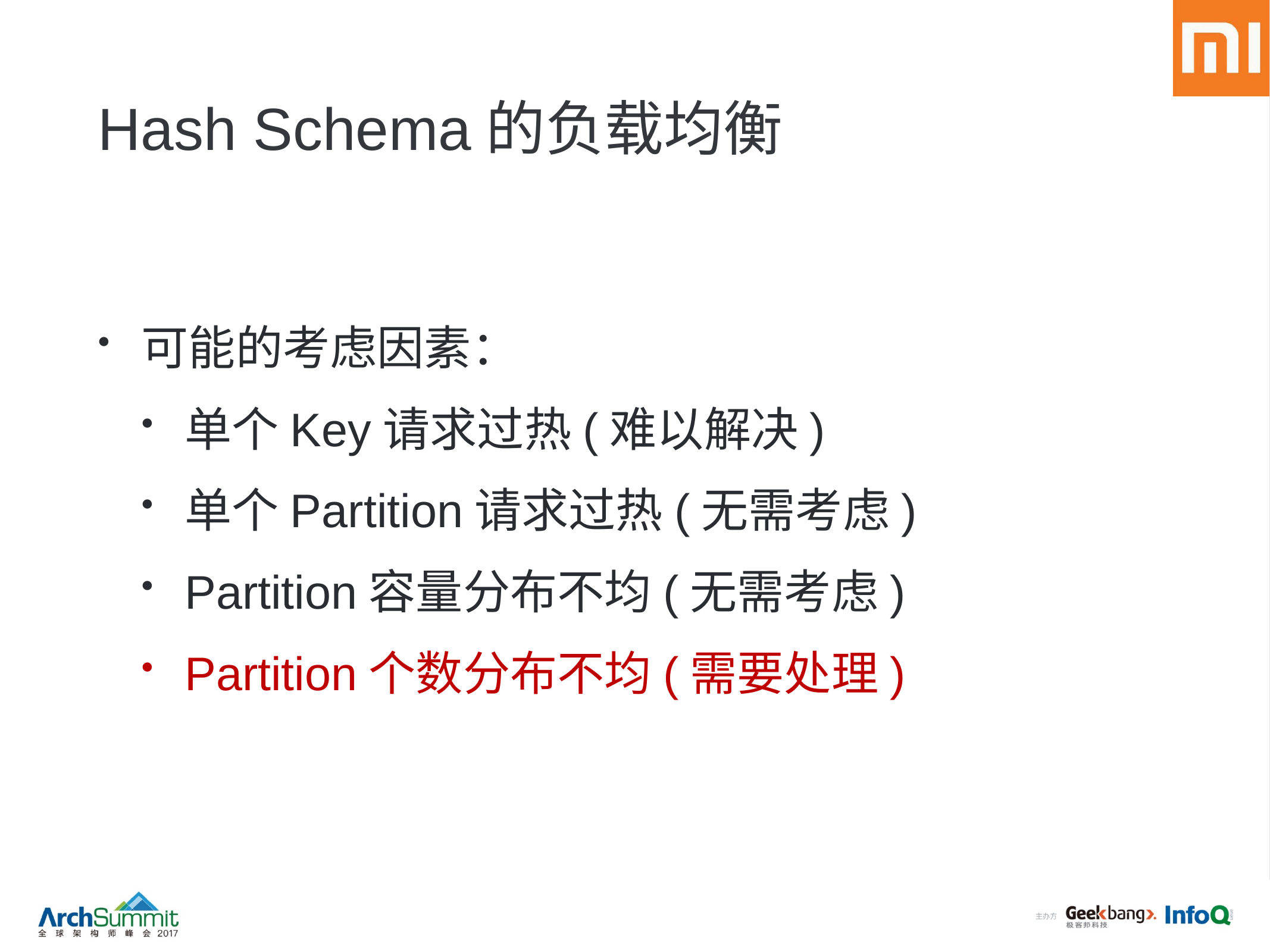

# Hash Schema的负载均衡
可能的考虑因素：
单个Key请求过热(难以解决)
单个Partition请求过热(无需考虑)
Partition容量分布不均(无需考虑)
Partition个数分布不均(需要处理)